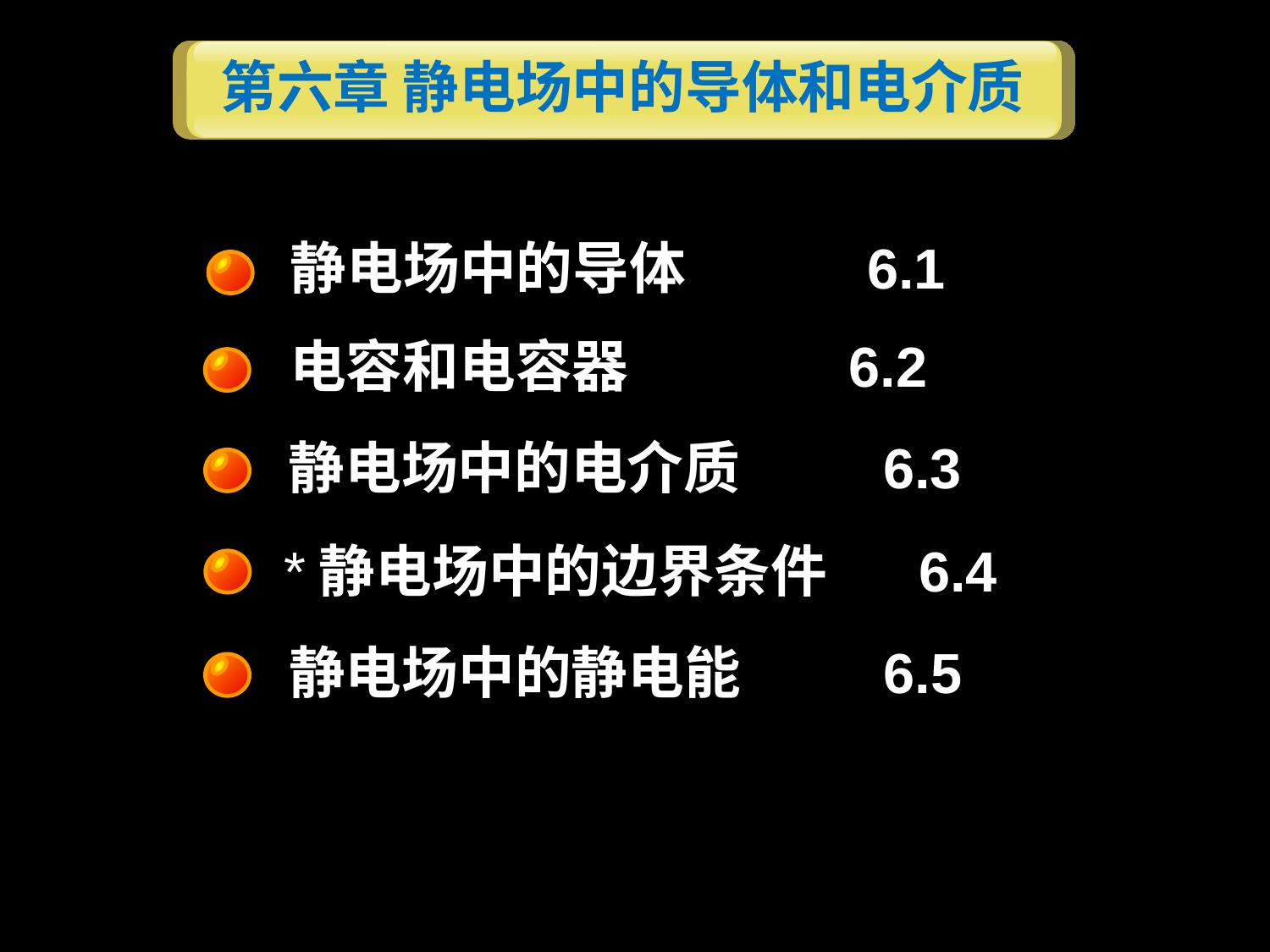

第六章 静电场中的导体和电介质
静电场中的导体             6.1

电容和电容器                6.2

静电场中的电介质          6.3

*静电场中的边界条件      6.4

静电场中的静电能          6.5